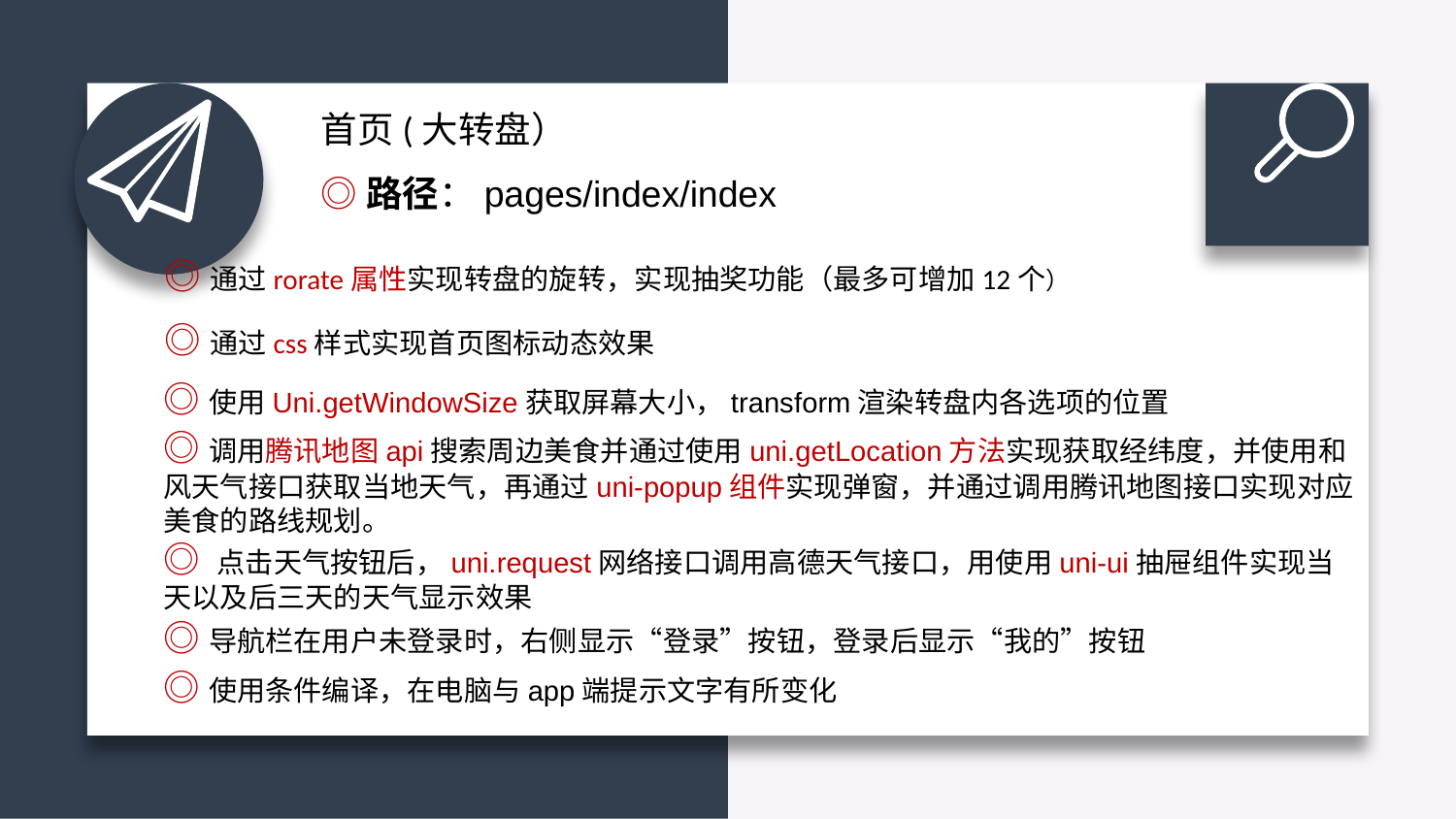

首页(大转盘）

◎路径：pages/index/index
◎通过rorate属性实现转盘的旋转，实现抽奖功能（最多可增加12个）
◎通过css样式实现首页图标动态效果

◎使用Uni.getWindowSize获取屏幕大小，transform渲染转盘内各选项的位置
◎调用腾讯地图api搜索周边美食并通过使用uni.getLocation方法实现获取经纬度，并使用和风天气接口获取当地天气，再通过uni-popup组件实现弹窗，并通过调用腾讯地图接口实现对应美食的路线规划。

◎ 点击天气按钮后，uni.request网络接口调用高德天气接口，用使用uni-ui抽屉组件实现当天以及后三天的天气显示效果

◎导航栏在用户未登录时，右侧显示“登录”按钮，登录后显示“我的”按钮
◎使用条件编译，在电脑与app端提示文字有所变化